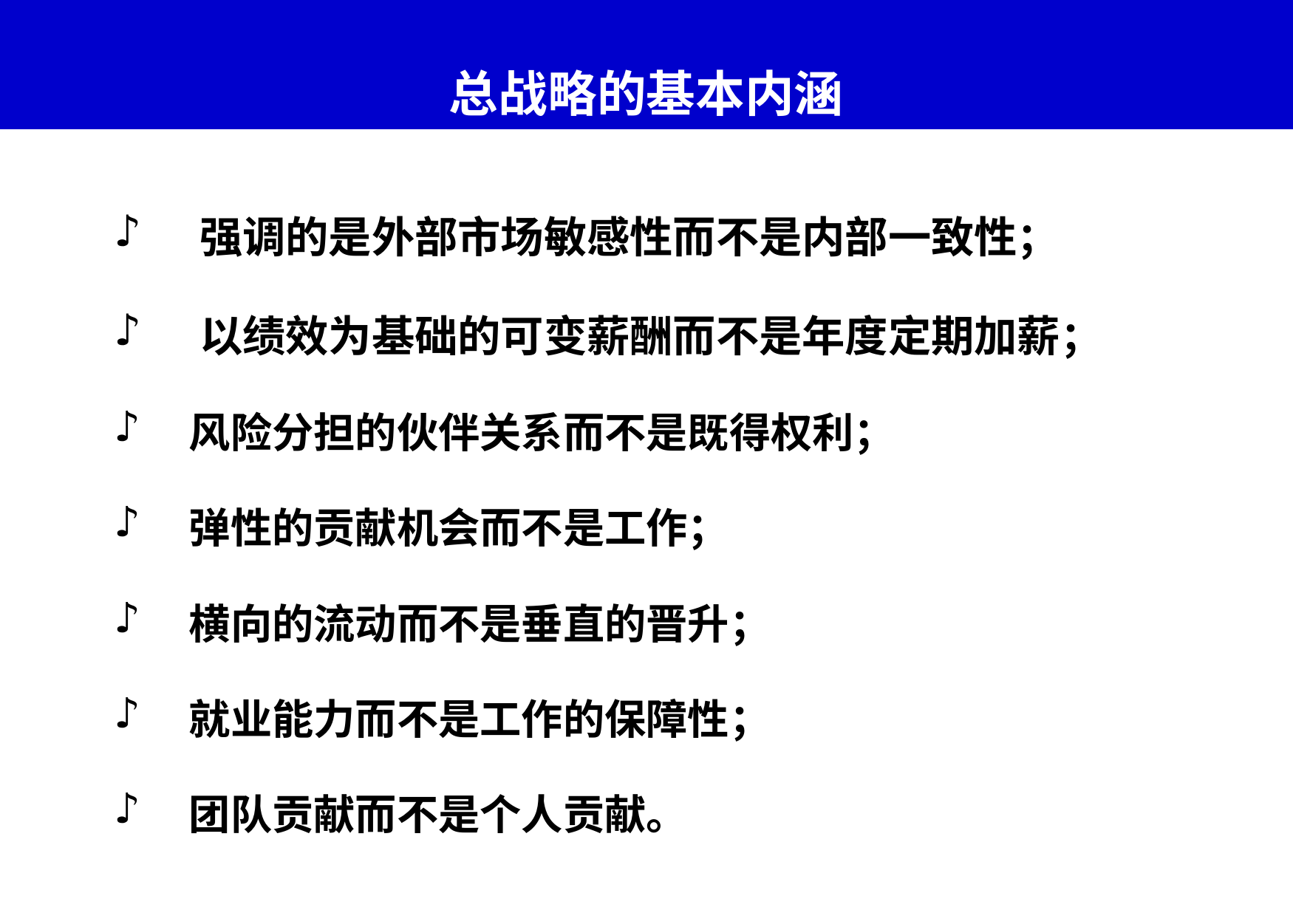

# 总战略的基本内涵
  强调的是外部市场敏感性而不是内部一致性；
  以绩效为基础的可变薪酬而不是年度定期加薪；
 风险分担的伙伴关系而不是既得权利；
 弹性的贡献机会而不是工作；
 横向的流动而不是垂直的晋升；
 就业能力而不是工作的保障性；
 团队贡献而不是个人贡献。